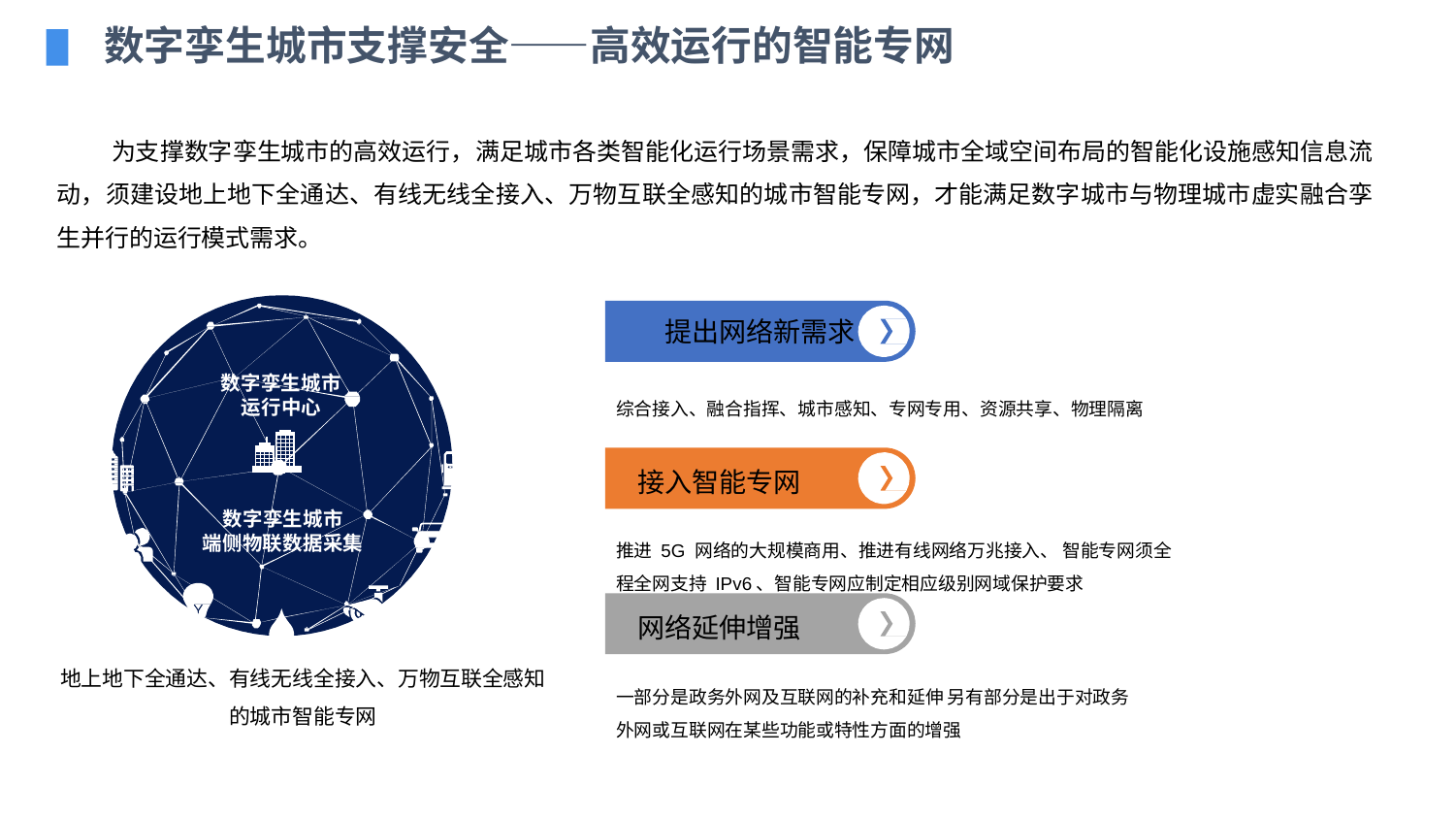

数字孪生城市支撑安全——高效运行的智能专网

为支撑数字孪生城市的高效运行，满足城市各类智能化运行场景需求，保障城市全域空间布局的智能化设施感知信息流 动，须建设地上地下全通达、有线无线全接入、万物互联全感知的城市智能专网，才能满足数字城市与物理城市虚实融合孪 生并行的运行模式需求。

提出网络新需求

数字孪生城市 运行中心
综合接入、融合指挥、城市感知、专网专用、资源共享、物理隔离

接入智能专网

数字孪生城市 端侧物联数据采集

推进 5G 网络的大规模商用、推进有线网络万兆接入、 智能专网须全程全网支持 IPv6、智能专网应制定相应级别网域保护要求

网络延伸增强
地上地下全通达、有线无线全接入、万物互联全感知
的城市智能专网
一部分是政务外网及互联网的补充和延伸 另有部分是出于对政务外网或互联网在某些功能或特性方面的增强